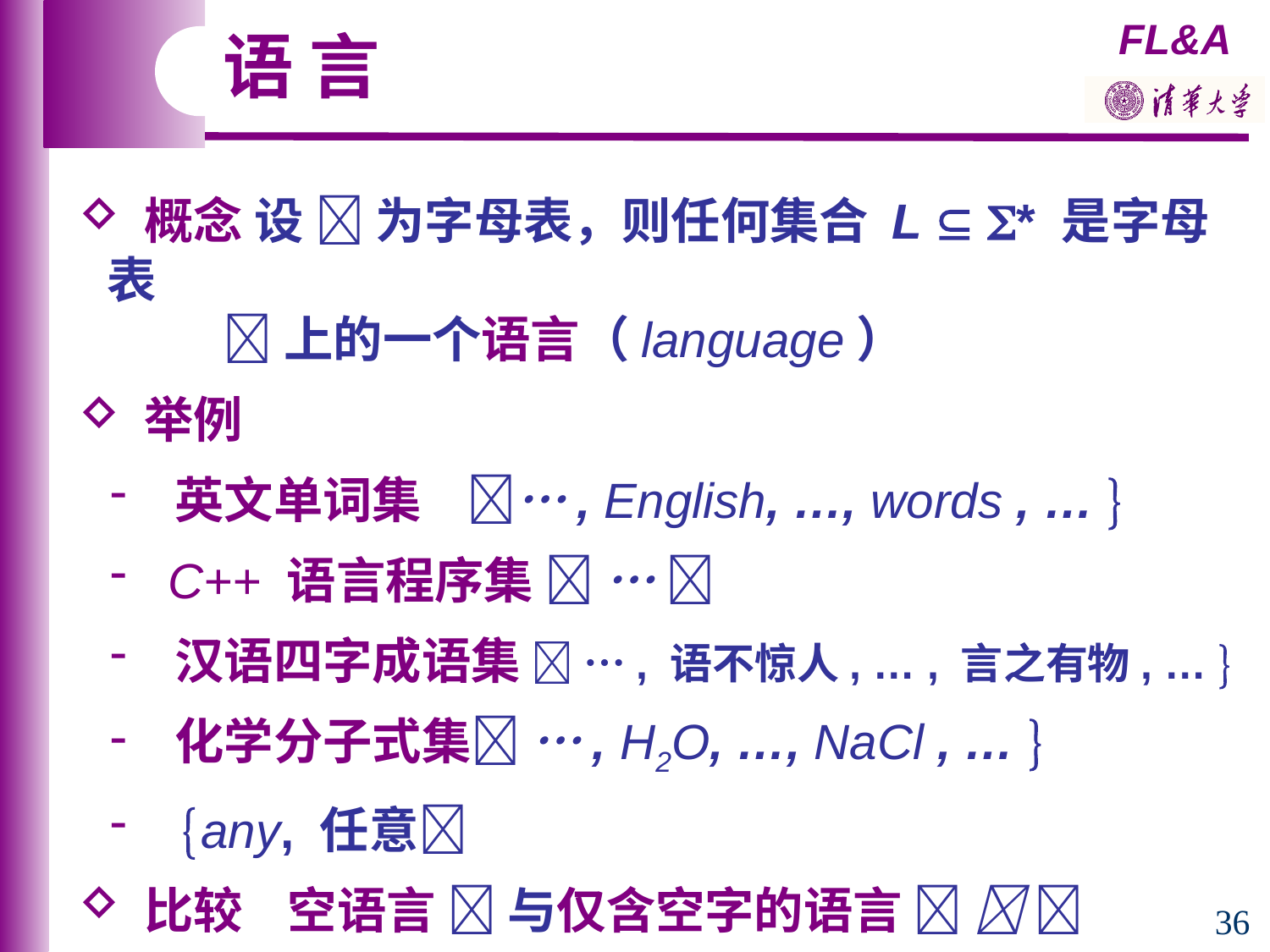

语 言
 概念 设 Σ 为字母表，则任何集合 L ⊆ Σ* 是字母表
             Σ上的一个语言（language）

 举例

  英文单词集    {…, English, …, words , … }

  C++ 语言程序集 { … }

  汉语四字成语集 { …, 语不惊人, … , 言之有物, … }

  化学分子式集{ …, H2O, …, NaCl , … }

   {any, 任意}

 比较    空语言 φ 与仅含空字的语言 { ε }
36